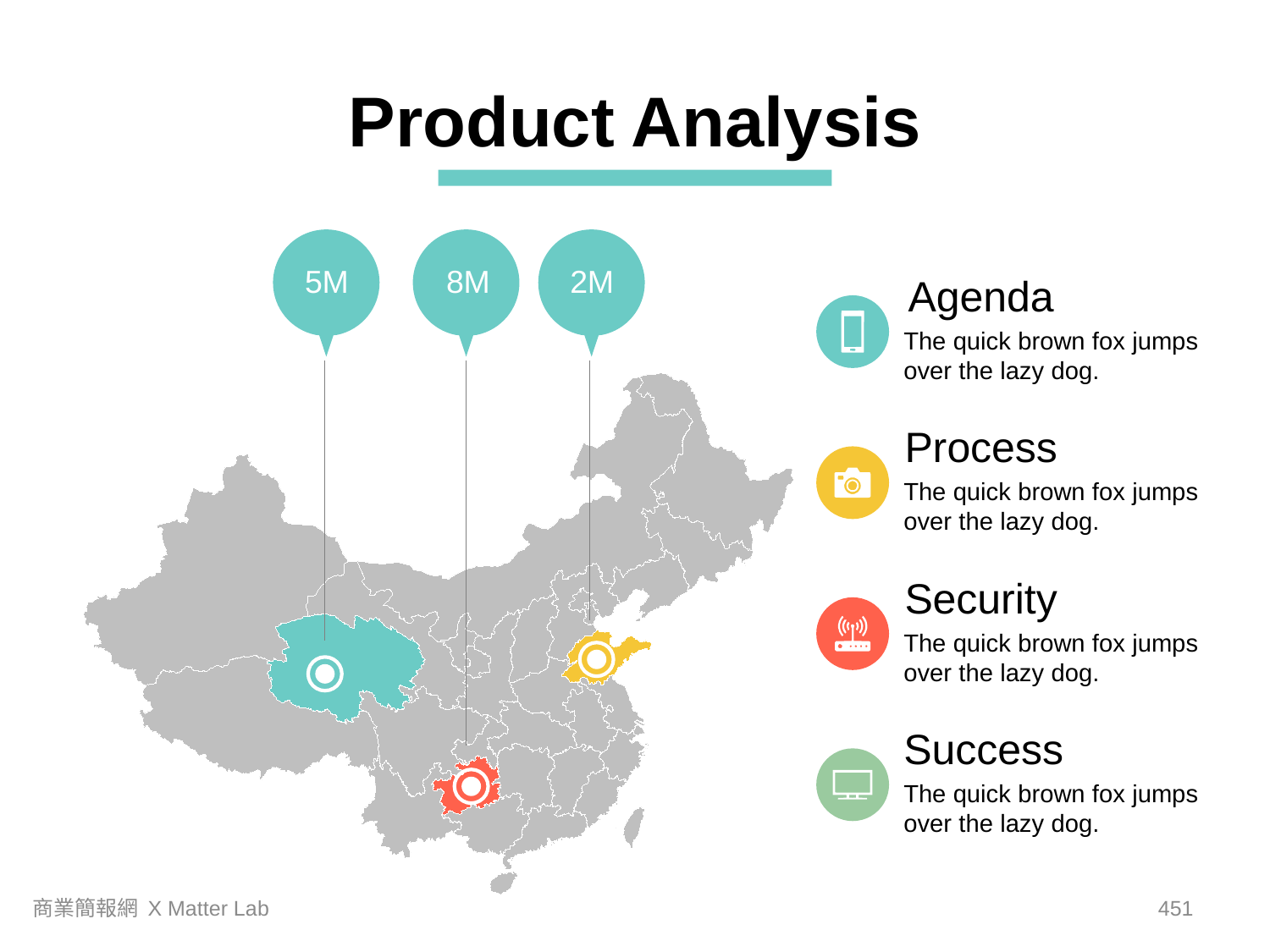

Product Analysis

5M
8M
2M
Agenda

The quick brown fox jumps over the lazy dog.

Process

The quick brown fox jumps over the lazy dog.

Security

The quick brown fox jumps over the lazy dog.

Success

The quick brown fox jumps over the lazy dog.

商業簡報網 X Matter Lab
451